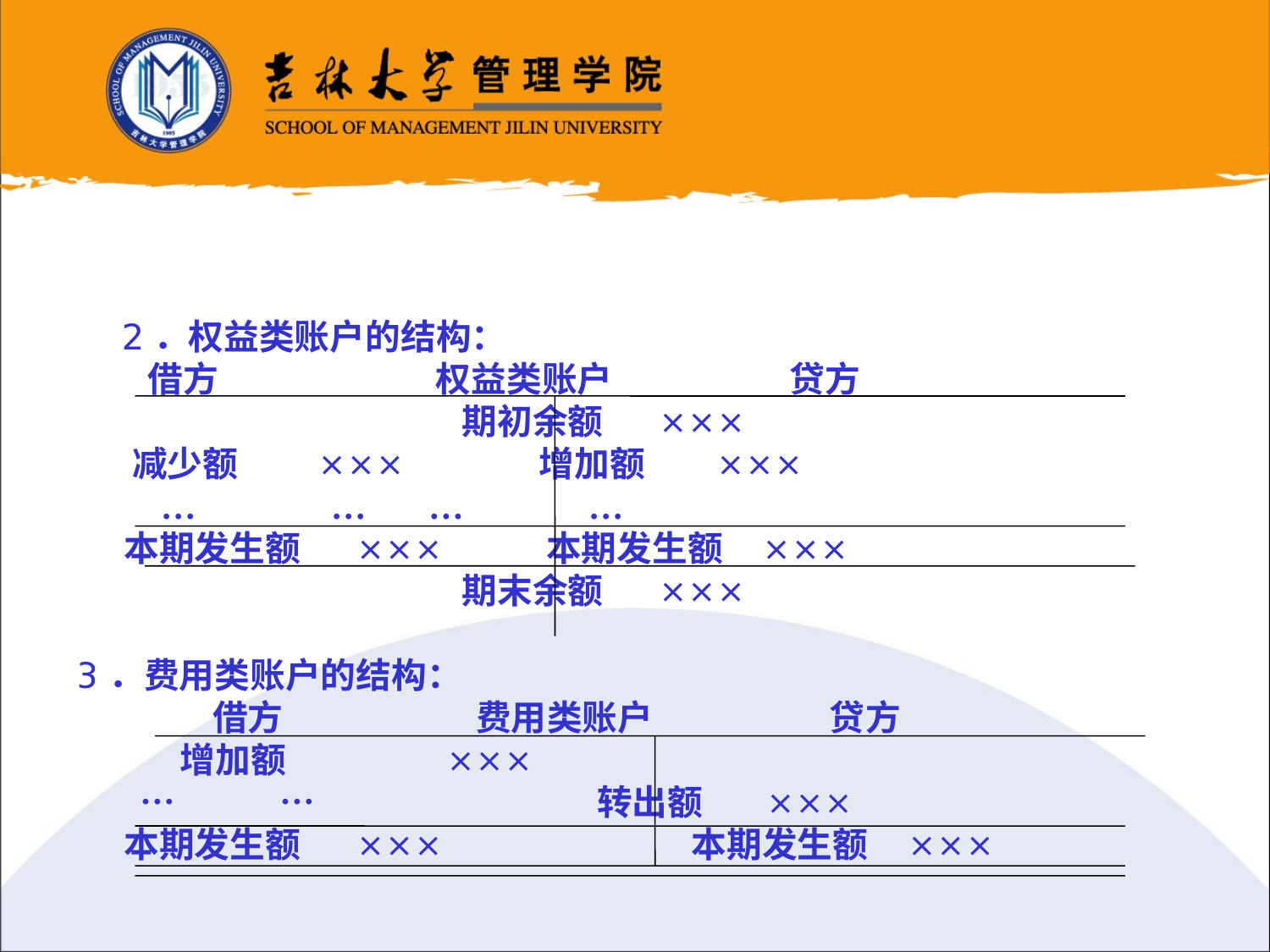

2．权益类账户的结构：
         借方                           权益类账户                      贷方
                                                期初余额      ×××
       减少额         ×××            增加额        ×××
         …             …      …            …
      本期发生额      ×××         本期发生额    ×××
                                                期末余额      ×××

 3．费用类账户的结构：
                 借方                        费用类账户                      贷方
             增加额                   ×××
         …             …                                  转出额       ×××
      本期发生额      ×××                       本期发生额    ×××

54